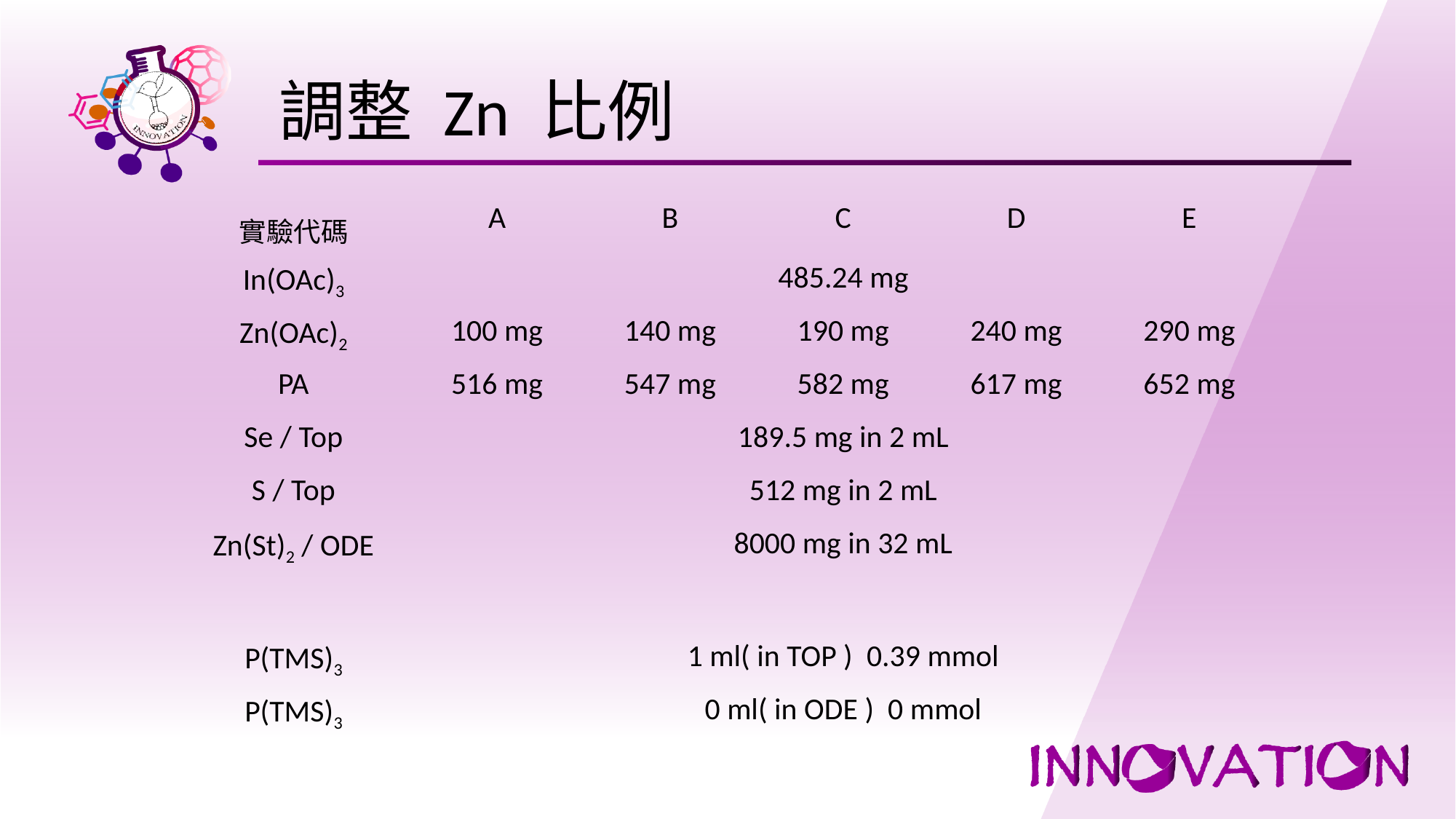

# 調整 Zn 比例
| 實驗代碼 | A | B | C | D | E |
| --- | --- | --- | --- | --- | --- |
| In(OAc)3 | 485.24 mg |  |  |  |  |
| Zn(OAc)2 | 100 mg | 140 mg | 190 mg | 240 mg | 290 mg |
| PA | 516 mg | 547 mg | 582 mg | 617 mg | 652 mg |
| Se / Top | 189.5 mg in 2 mL |  |  |  |  |
| S / Top | 512 mg in 2 mL |  |  |  |  |
| Zn(St)2 / ODE | 8000 mg in 32 mL |  |  |  |  |
| P(TMS)3 | 1 ml( in TOP ) 0.39 mmol |  |  |  |  |
| P(TMS)3 | 0 ml( in ODE ) 0 mmol |  |  |  |  |